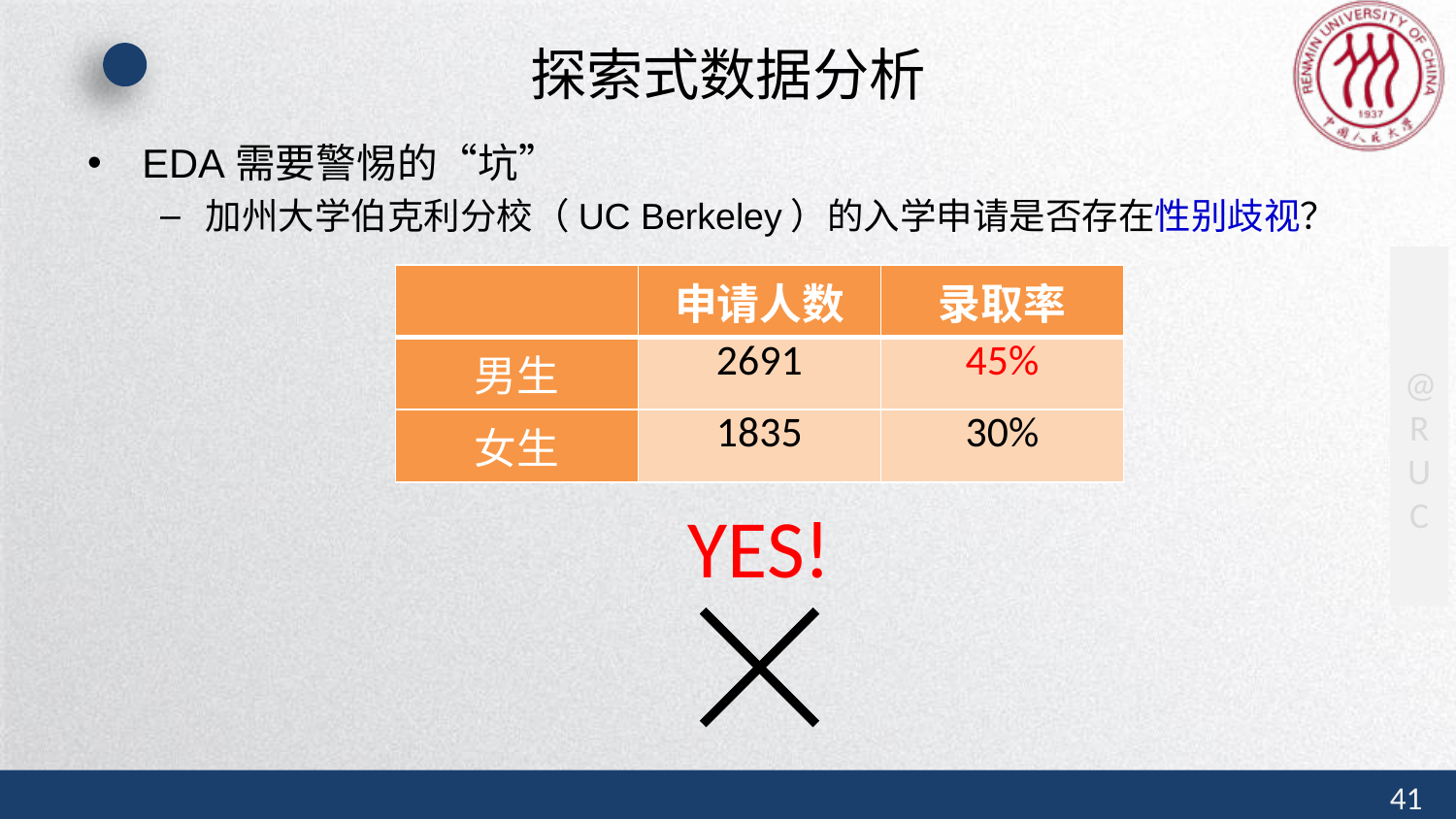

# 探索式数据分析
EDA需要警惕的“坑”
加州大学伯克利分校（UC Berkeley）的入学申请是否存在性别歧视？

|  | 申请人数 | 录取率 |
| --- | --- | --- |
| 男生 | 2691 | 45% |
| 女生 | 1835 | 30% |
YES!